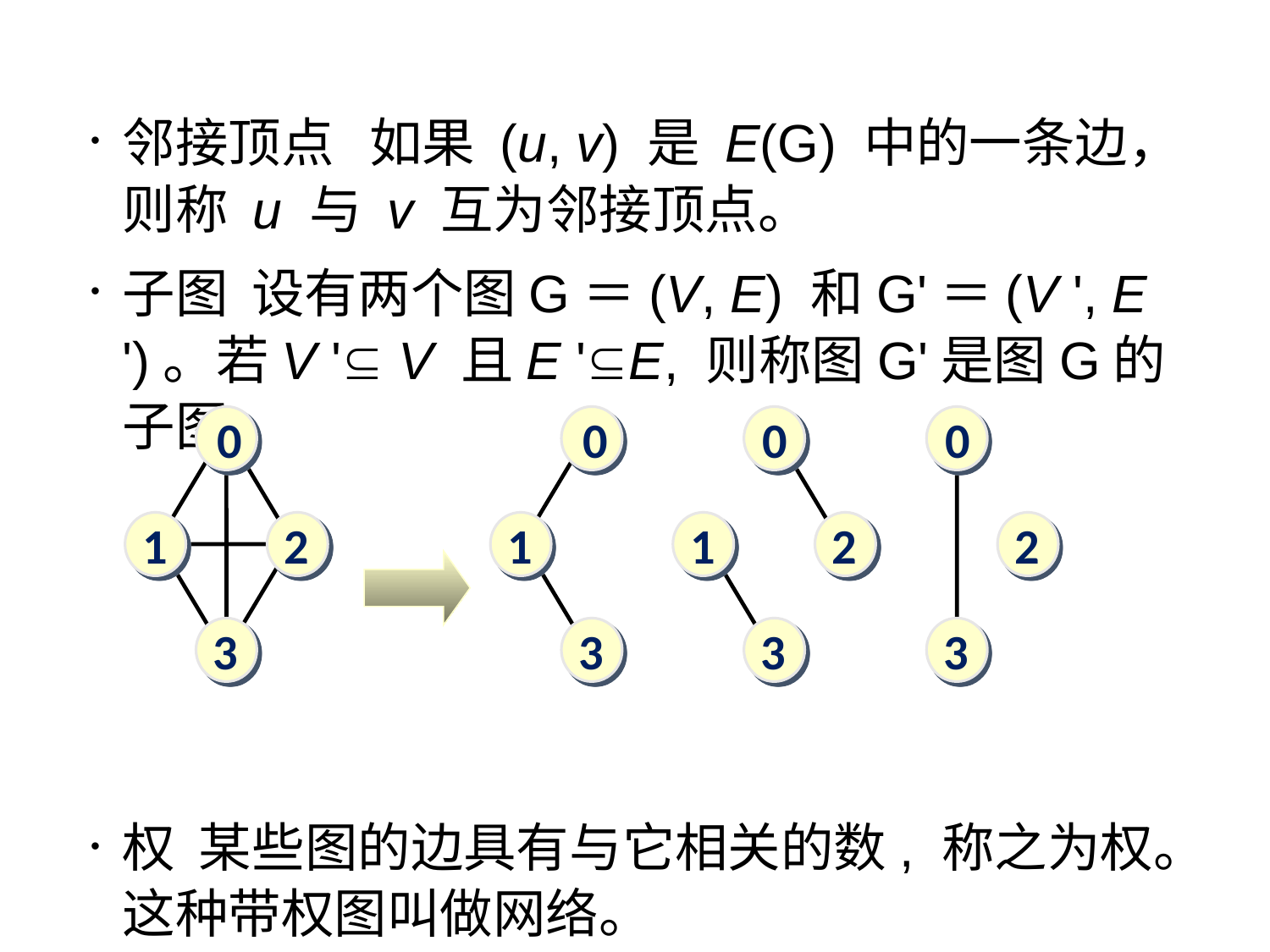

邻接顶点   如果 (u, v) 是 E(G) 中的一条边，则称 u 与 v 互为邻接顶点。
子图  设有两个图G＝(V, E) 和G'＝(V ', E ')。若V '⊆ V 且E '⊆E, 则称图G'是图G的子图。

权  某些图的边具有与它相关的数, 称之为权。这种带权图叫做网络。
0
0
0
0

1
2
1
1
2
2

3
3
3
3

子图